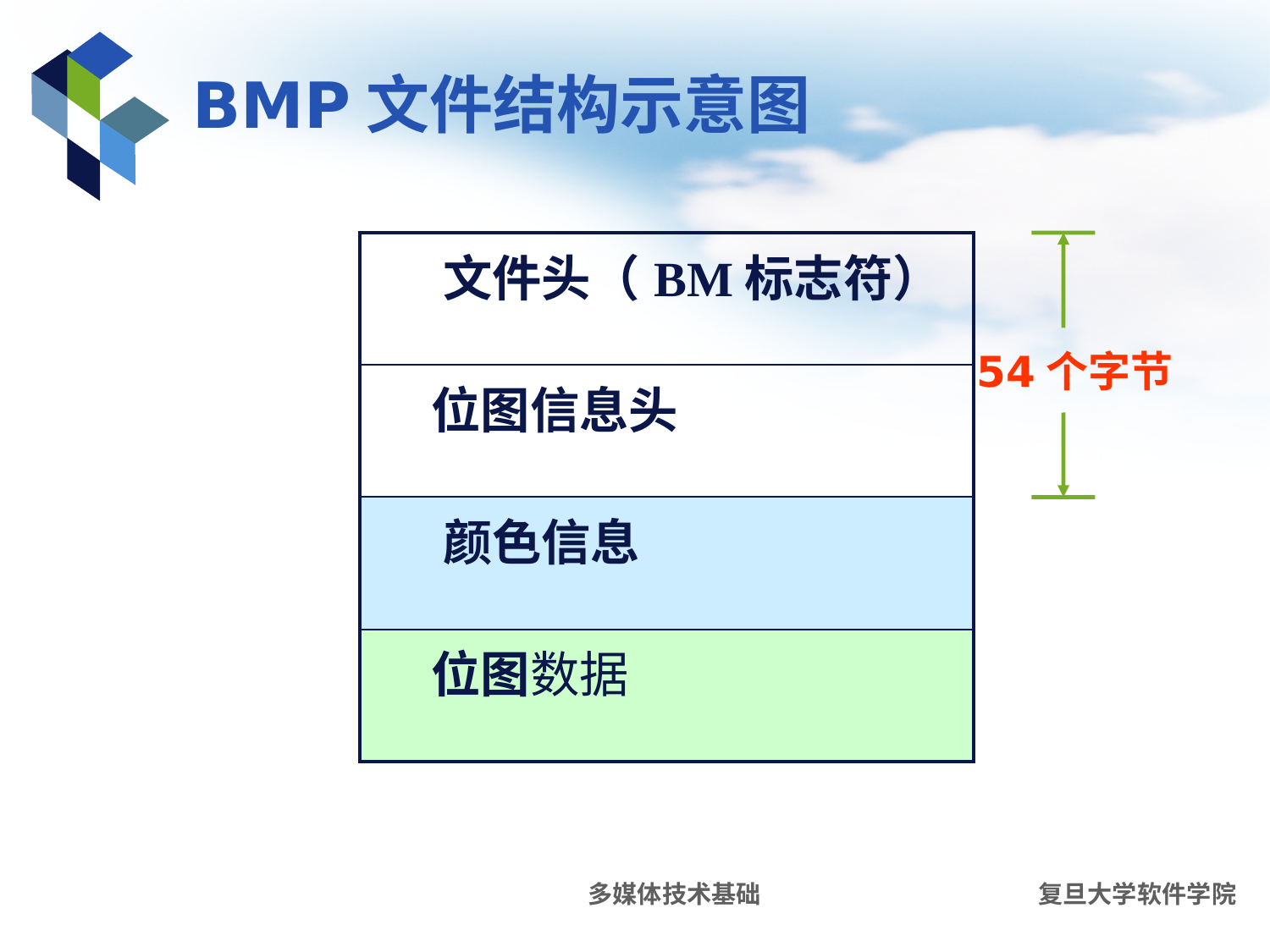

# BMP文件结构示意图
| 文件头（BM标志符） |
| --- |
| 位图信息头 |
| 颜色信息 |
| 位图数据 |

54个字节

多媒体技术基础